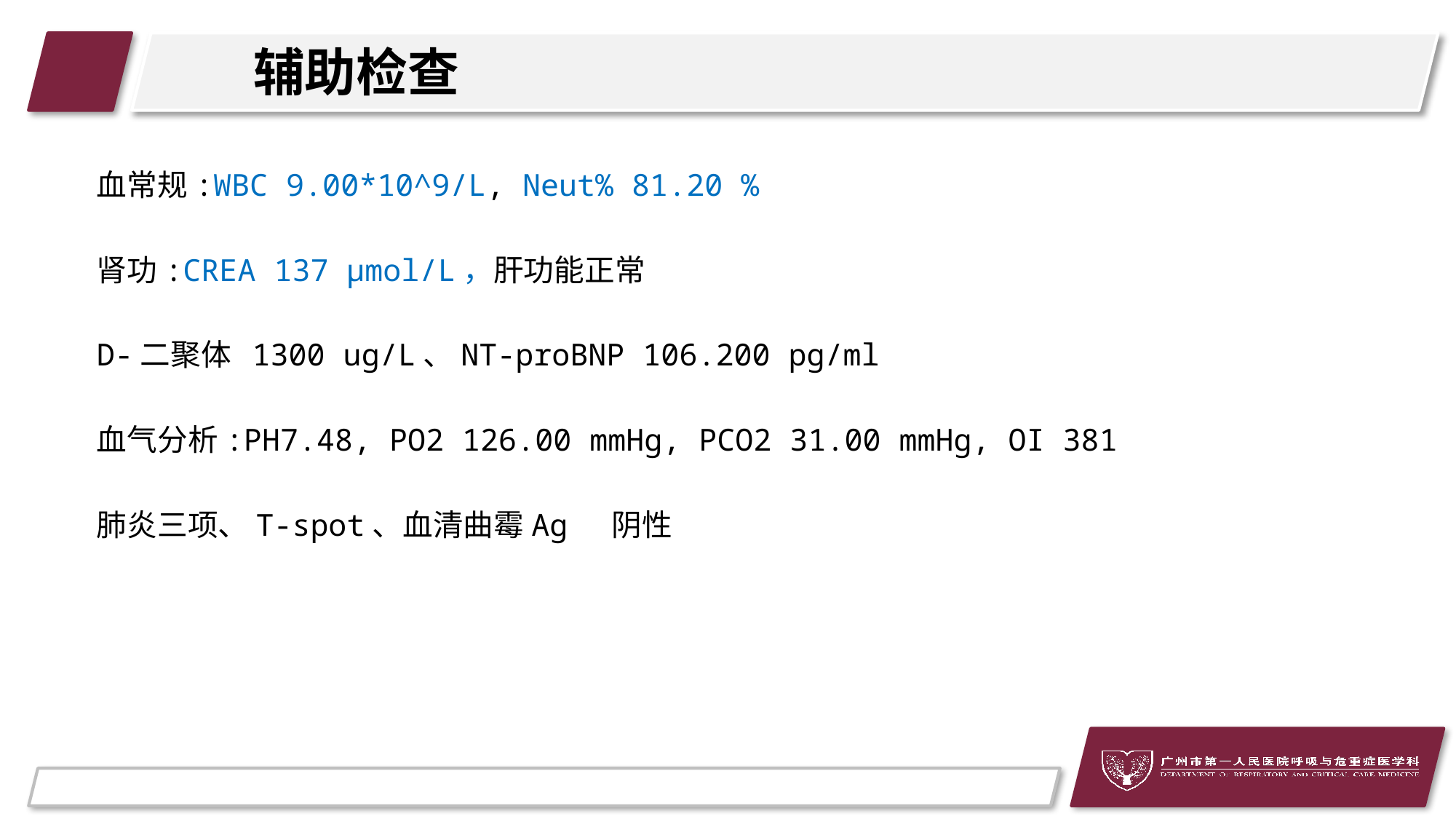

# 辅助检查
血常规:WBC 9.00*10^9/L, Neut% 81.20 %

肾功:CREA 137 μmol/L，肝功能正常

D-二聚体  1300 ug/L、NT-proBNP 106.200 pg/ml

血气分析:PH7.48, PO2 126.00 mmHg, PCO2 31.00 mmHg, OI 381

肺炎三项、T-spot、血清曲霉Ag  阴性